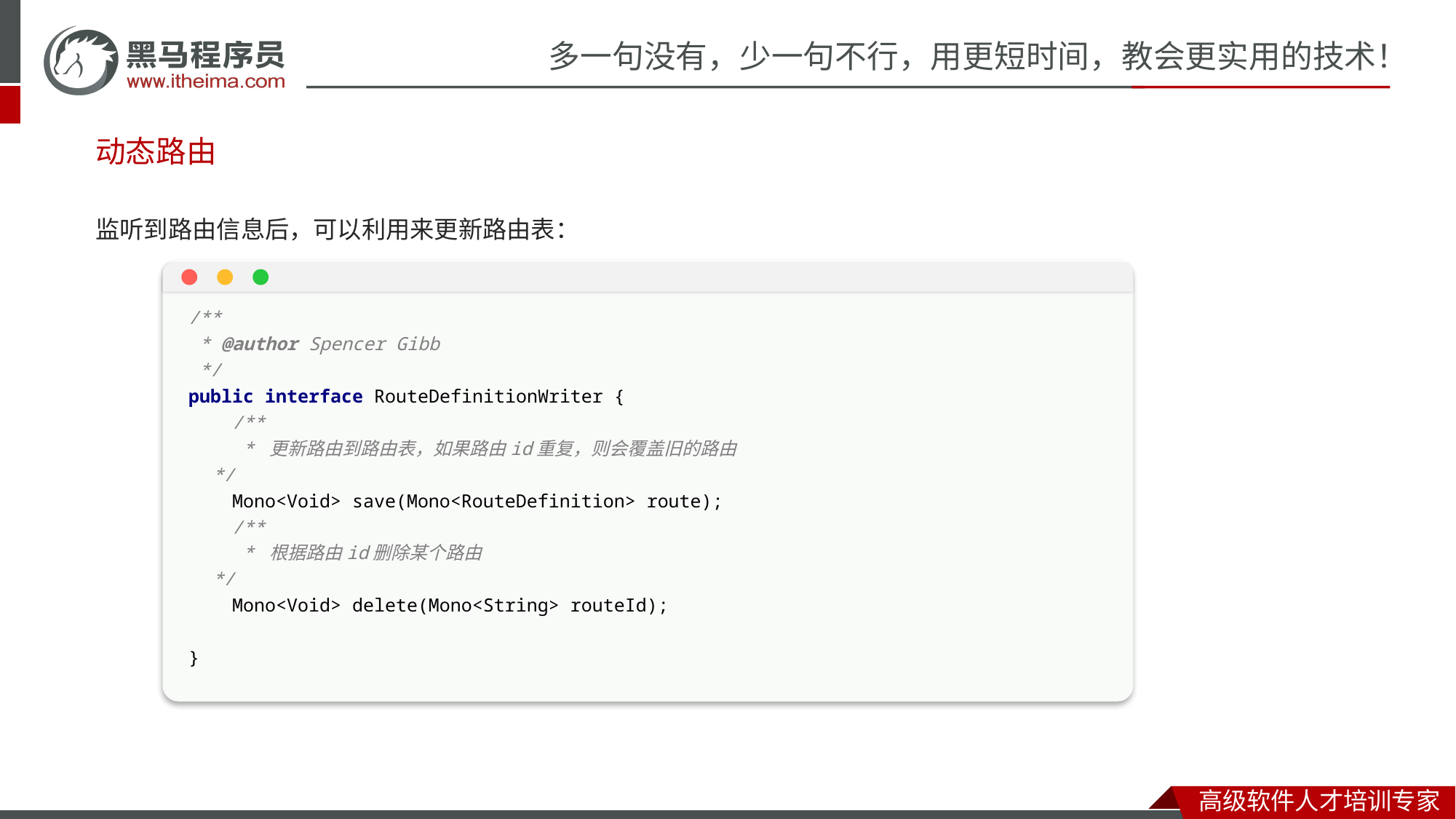

动态路由
监听到路由信息后，可以利用来更新路由表：

/**
 * @author Spencer Gibb
 */
public interface RouteDefinitionWriter {
    /**
     * 更新路由到路由表，如果路由id重复，则会覆盖旧的路由
     */
    Mono<Void> save(Mono<RouteDefinition> route);
    /**
     * 根据路由id删除某个路由
     */
    Mono<Void> delete(Mono<String> routeId);
}